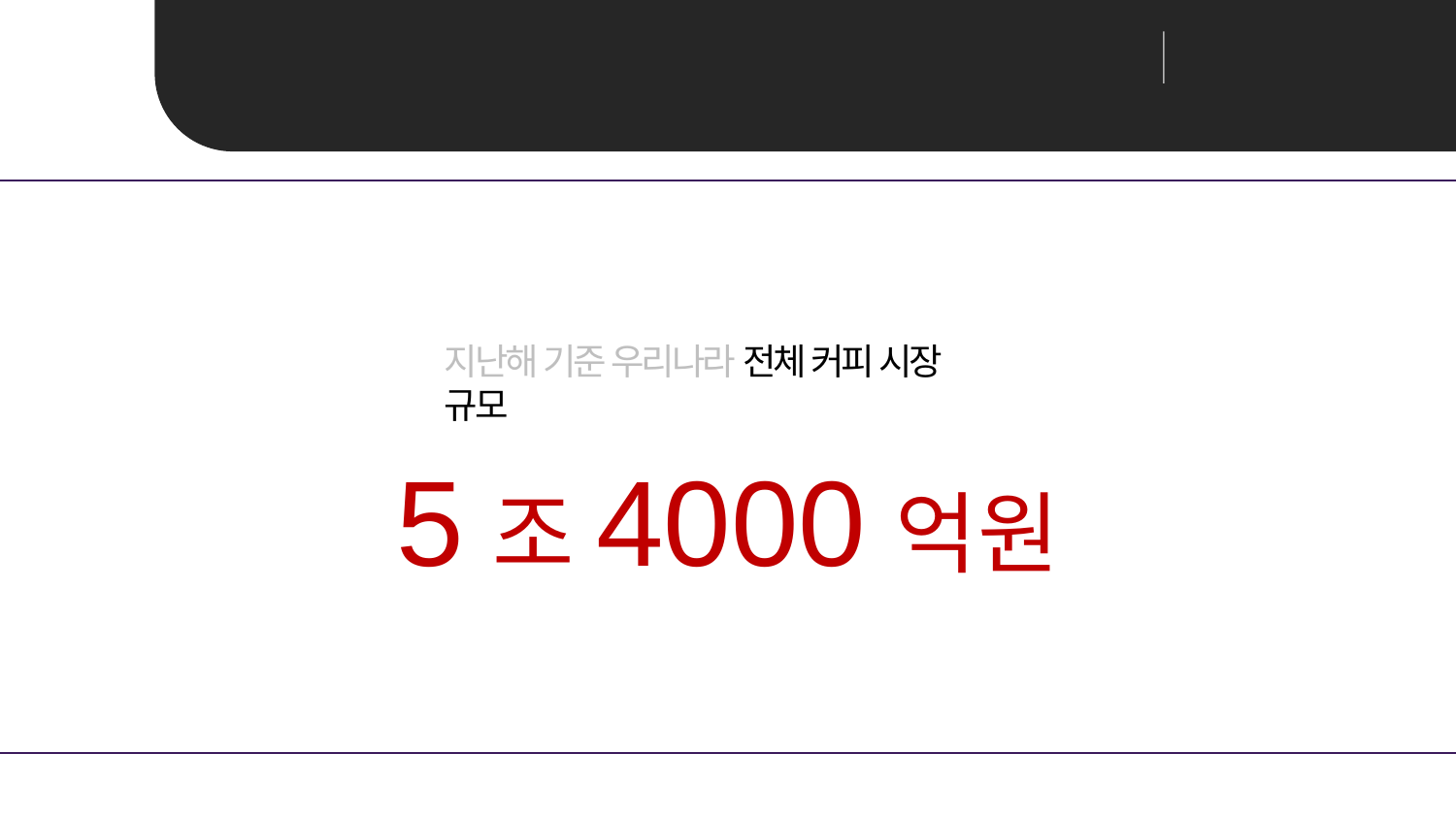

Mobile Programming
teamProject 최종발표
Unit  01 ㅣ  프로젝트 개요_ Project Introduction

지난해 기준 우리나라 전체 커피 시장 규모
5조4000억원